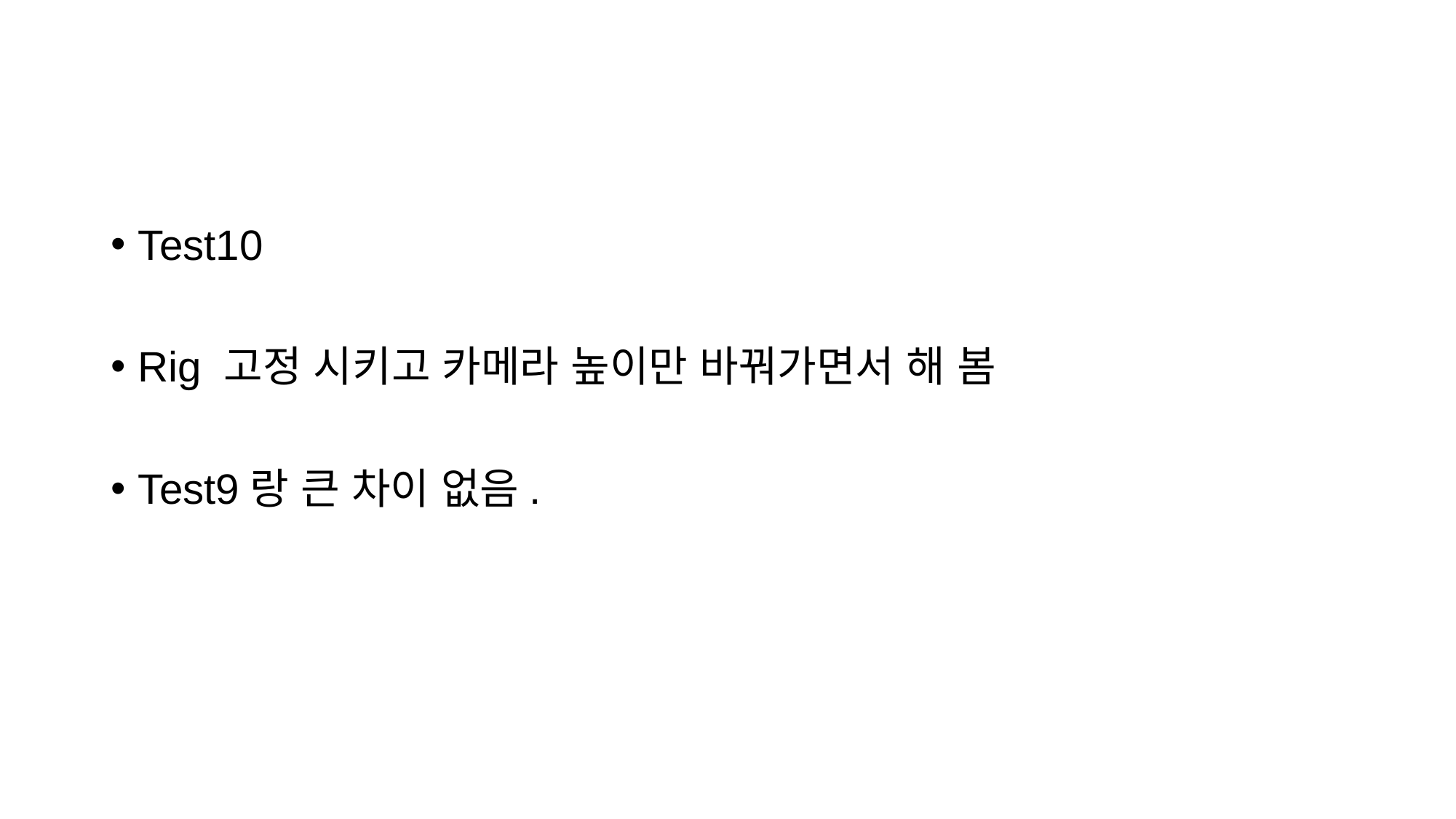

#
Test10

Rig 고정 시키고 카메라 높이만 바꿔가면서 해 봄

Test9랑 큰 차이 없음.